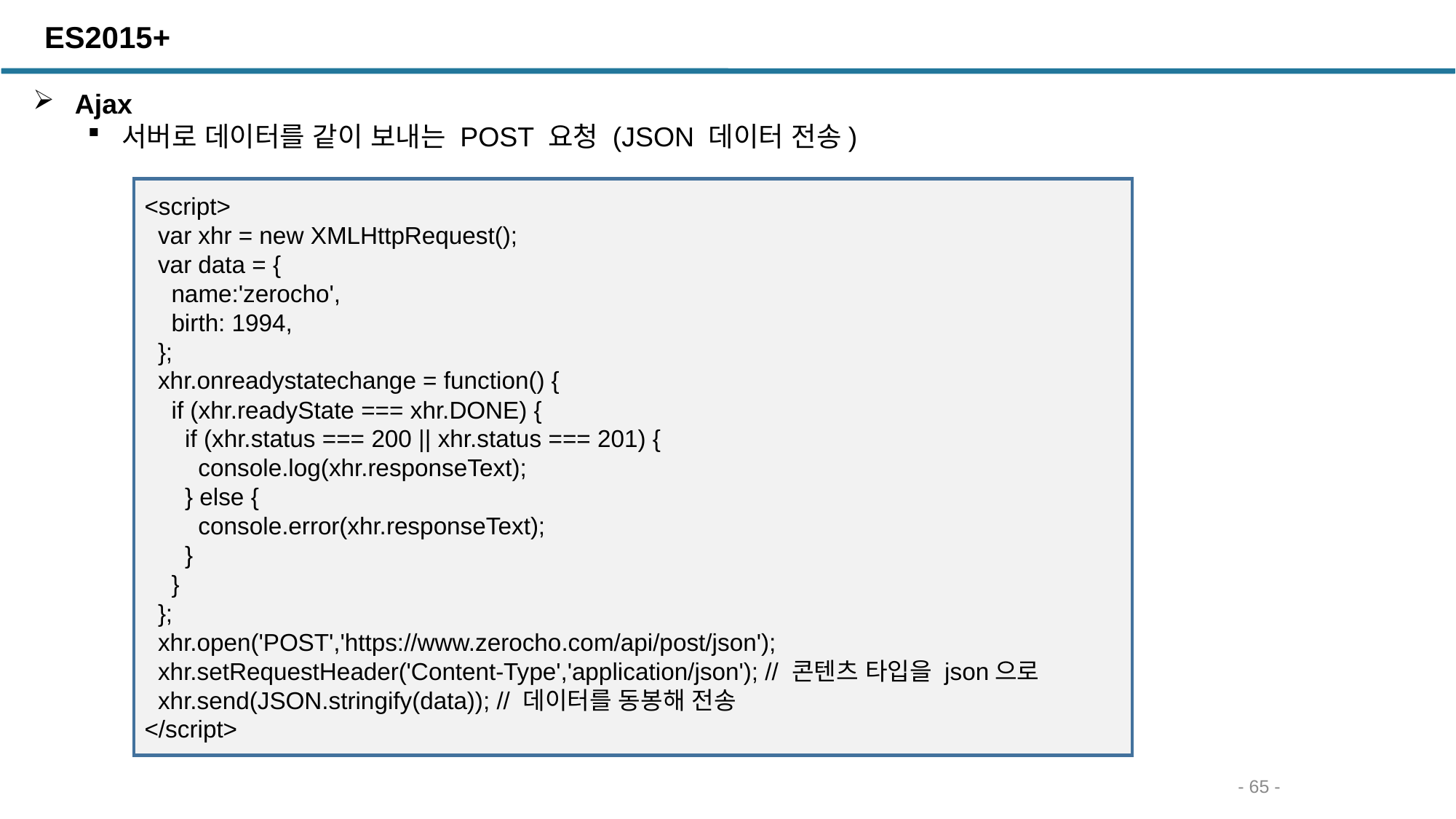

ES2015+
 Ajax
서버로 데이터를 같이 보내는 POST 요청 (JSON 데이터 전송)
<script>
  var xhr = new XMLHttpRequest();
  var data = {
    name:'zerocho',
    birth: 1994,
  };
  xhr.onreadystatechange = function() {
    if (xhr.readyState === xhr.DONE) {
      if (xhr.status === 200 || xhr.status === 201) {
        console.log(xhr.responseText);
      } else {
        console.error(xhr.responseText);
      }
    }
  };
  xhr.open('POST','https://www.zerocho.com/api/post/json');
  xhr.setRequestHeader('Content-Type','application/json'); // 콘텐츠 타입을 json으로
  xhr.send(JSON.stringify(data)); // 데이터를 동봉해 전송
</script>
- 65 -